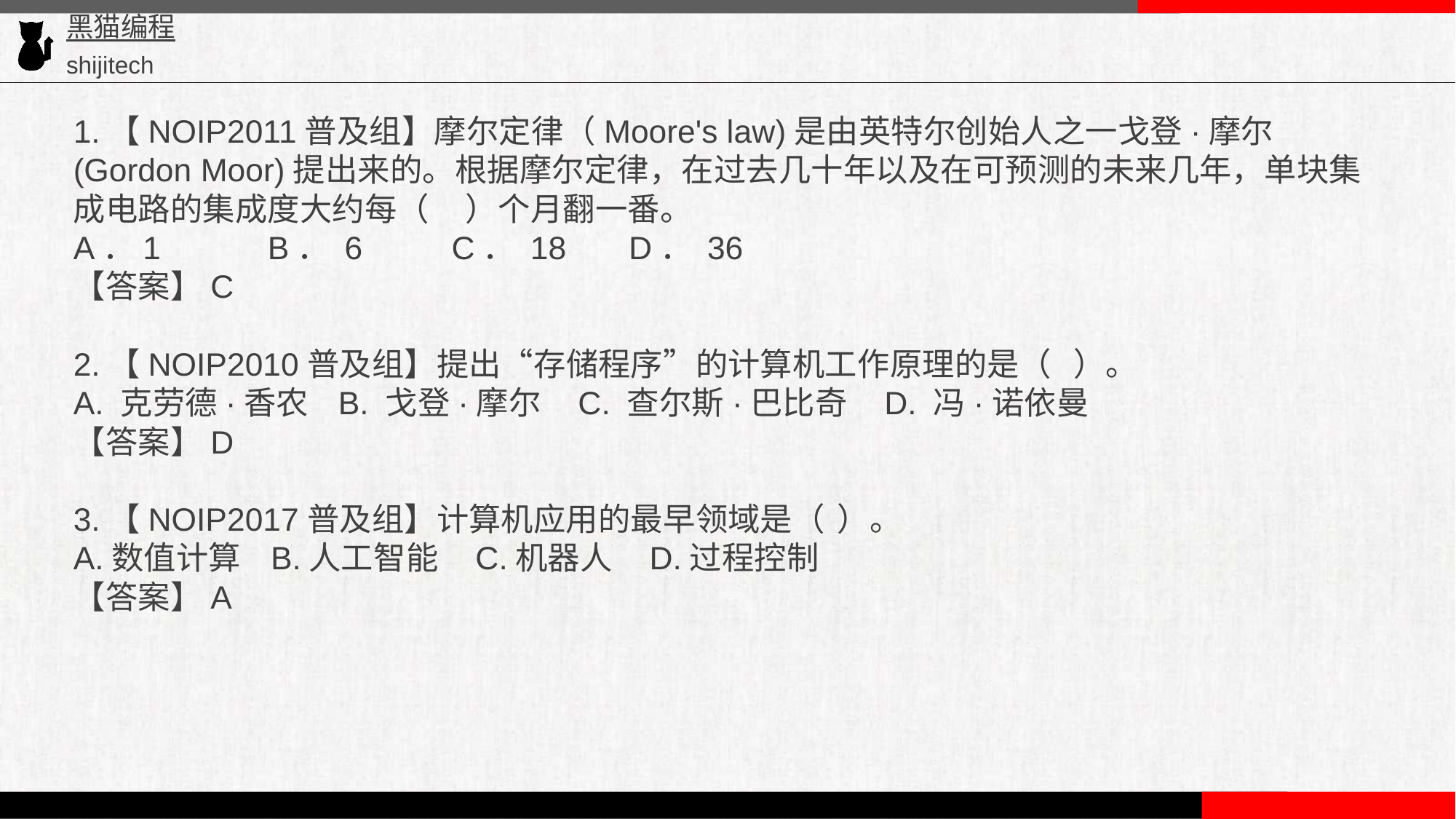

1.【NOIP2011普及组】摩尔定律（Moore's law)是由英特尔创始人之一戈登·摩尔(Gordon Moor)提出来的。根据摩尔定律，在过去几十年以及在可预测的未来几年，单块集成电路的集成度大约每（     ）个月翻一番。
A．1            B． 6          C． 18       D． 36
【答案】C

2.【NOIP2010普及组】提出“存储程序”的计算机工作原理的是（   ）。
A. 克劳德·香农   B. 戈登·摩尔    C. 查尔斯·巴比奇    D. 冯·诺依曼
【答案】D

3.【NOIP2017普及组】计算机应用的最早领域是（	）。
A.数值计算   B.人工智能    C.机器人    D.过程控制
【答案】A